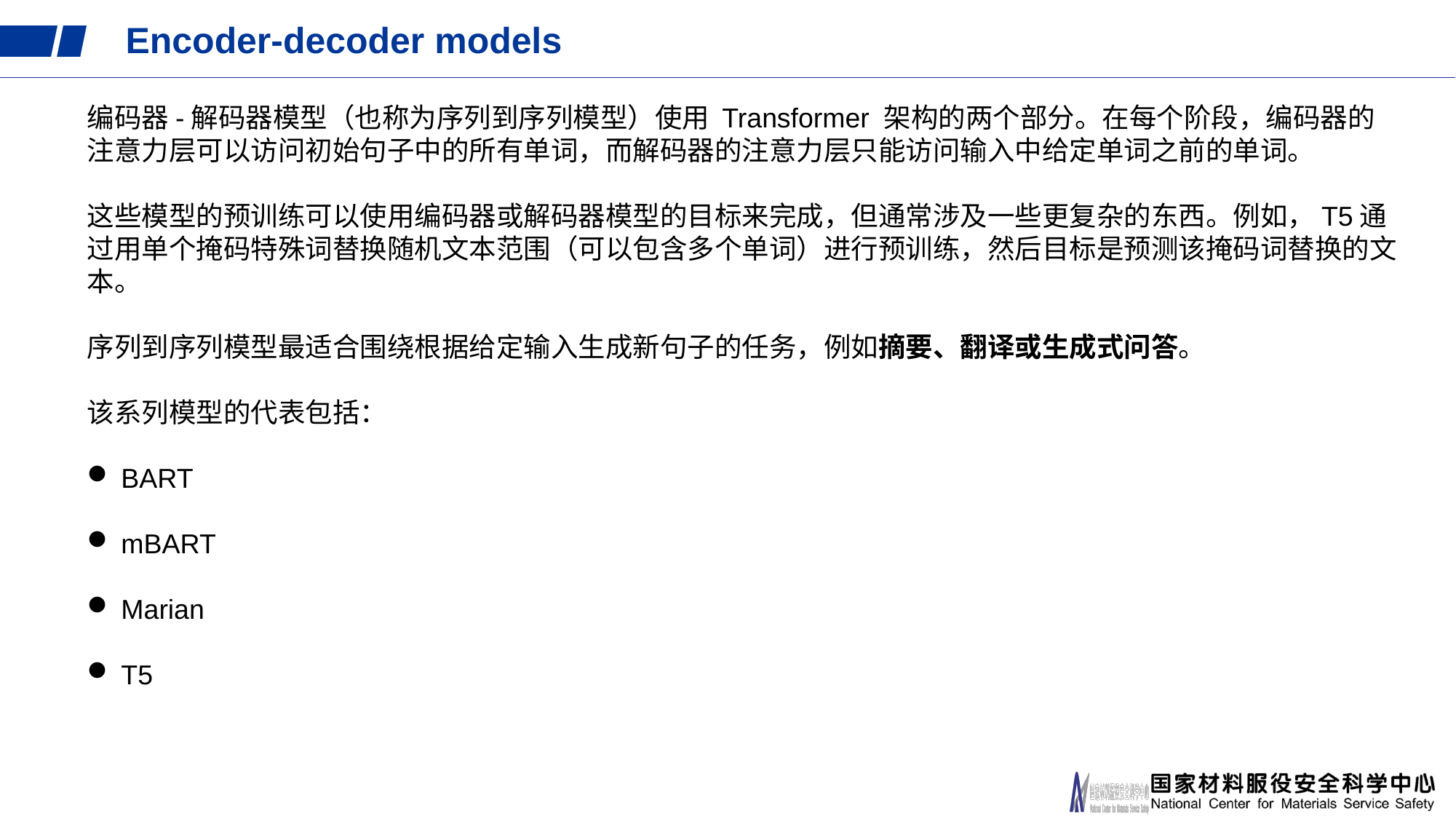

Encoder-decoder models
编码器-解码器模型（也称为序列到序列模型）使用 Transformer 架构的两个部分。在每个阶段，编码器的注意力层可以访问初始句子中的所有单词，而解码器的注意力层只能访问输入中给定单词之前的单词。

这些模型的预训练可以使用编码器或解码器模型的目标来完成，但通常涉及一些更复杂的东西。例如，T5通过用单个掩码特殊词替换随机文本范围（可以包含多个单词）进行预训练，然后目标是预测该掩码词替换的文本。

序列到序列模型最适合围绕根据给定输入生成新句子的任务，例如摘要、翻译或生成式问答。

该系列模型的代表包括：

BART

mBART

Marian

T5